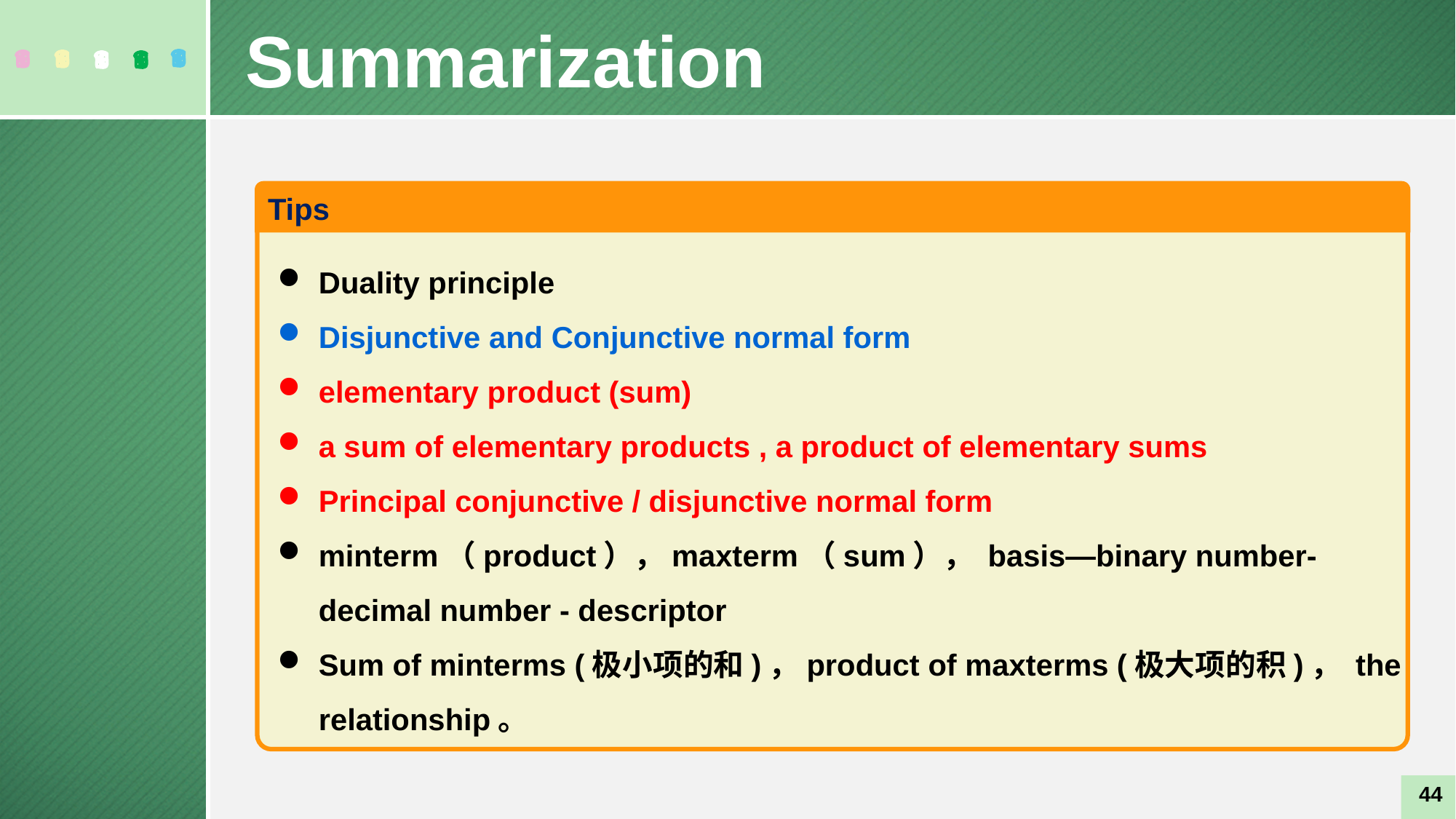

Summarization

Tips

Duality principle
Disjunctive and Conjunctive normal form
elementary product (sum)
a sum of elementary products , a product of elementary sums
Principal conjunctive / disjunctive normal form
minterm（product），maxterm（sum）， basis—binary number- decimal number - descriptor
Sum of minterms (极小项的和)，product of maxterms (极大项的积)， the relationship。
44